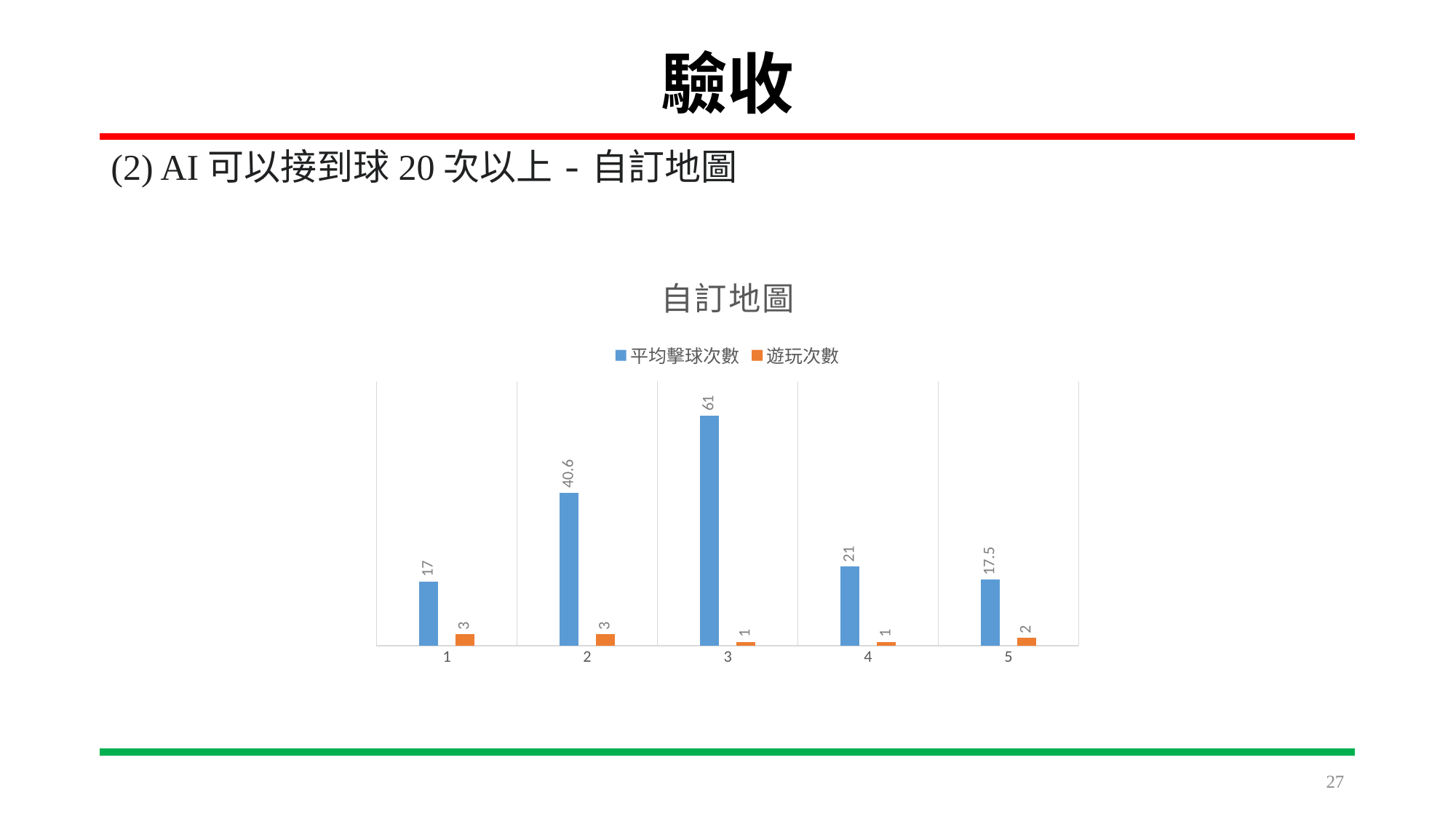

# 驗收
(2) AI可以接到球20次以上-自訂地圖

### Chart: 自訂地圖

| Category | 平均擊球次數 | 遊玩次數 |
|---|---|---|
| 1 | 17.0 | 3.0 |
| 2 | 40.6 | 3.0 |
| 3 | 61.0 | 1.0 |
| 4 | 21.0 | 1.0 |
| 5 | 17.5 | 2.0 |
27